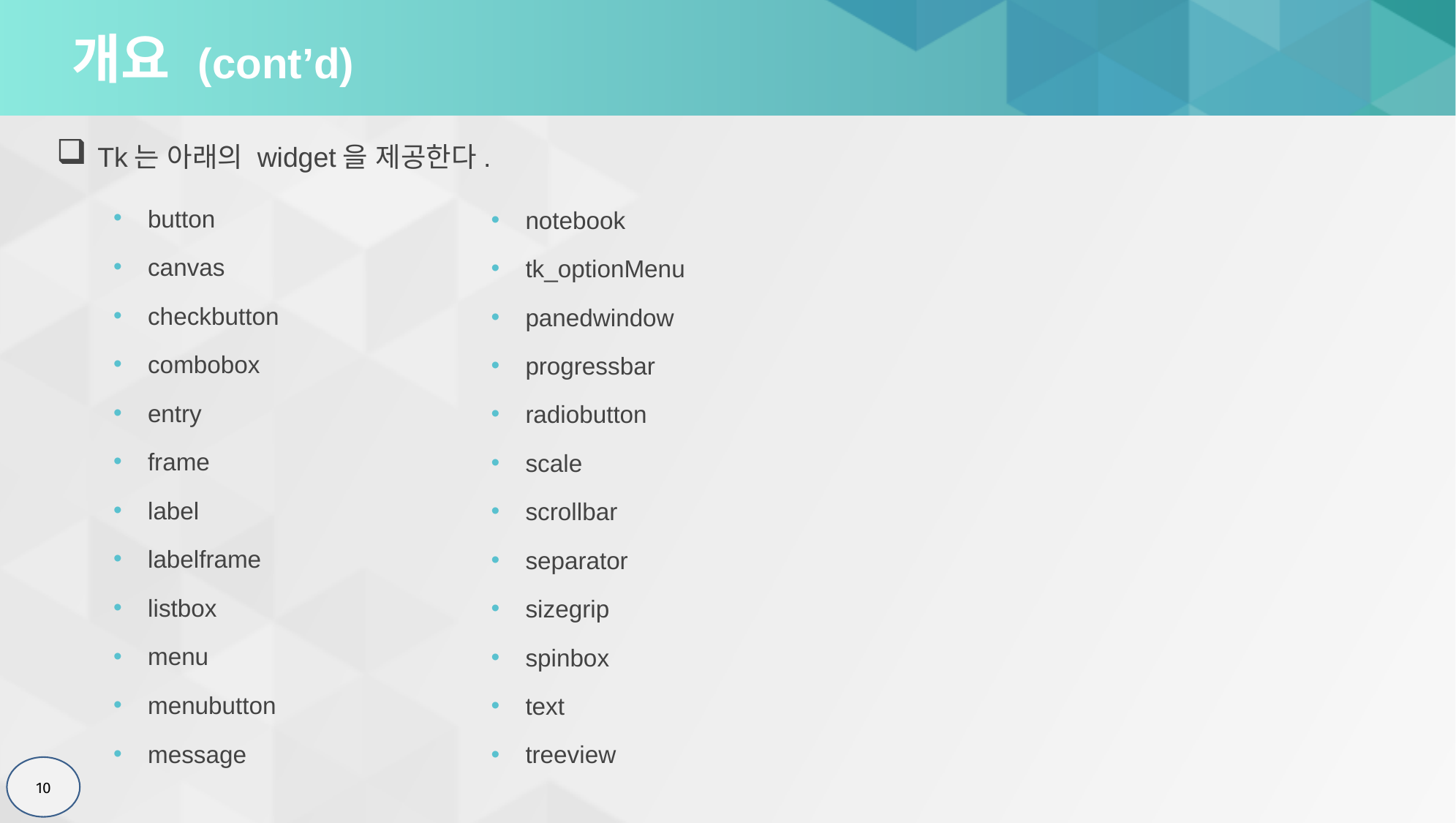

# 개요 (cont’d)
Tk는 아래의 widget을 제공한다.

button
canvas
checkbutton
combobox
entry
frame
label
labelframe
listbox
menu
menubutton
message
notebook
tk_optionMenu
panedwindow
progressbar
radiobutton
scale
scrollbar
separator
sizegrip
spinbox
text
treeview